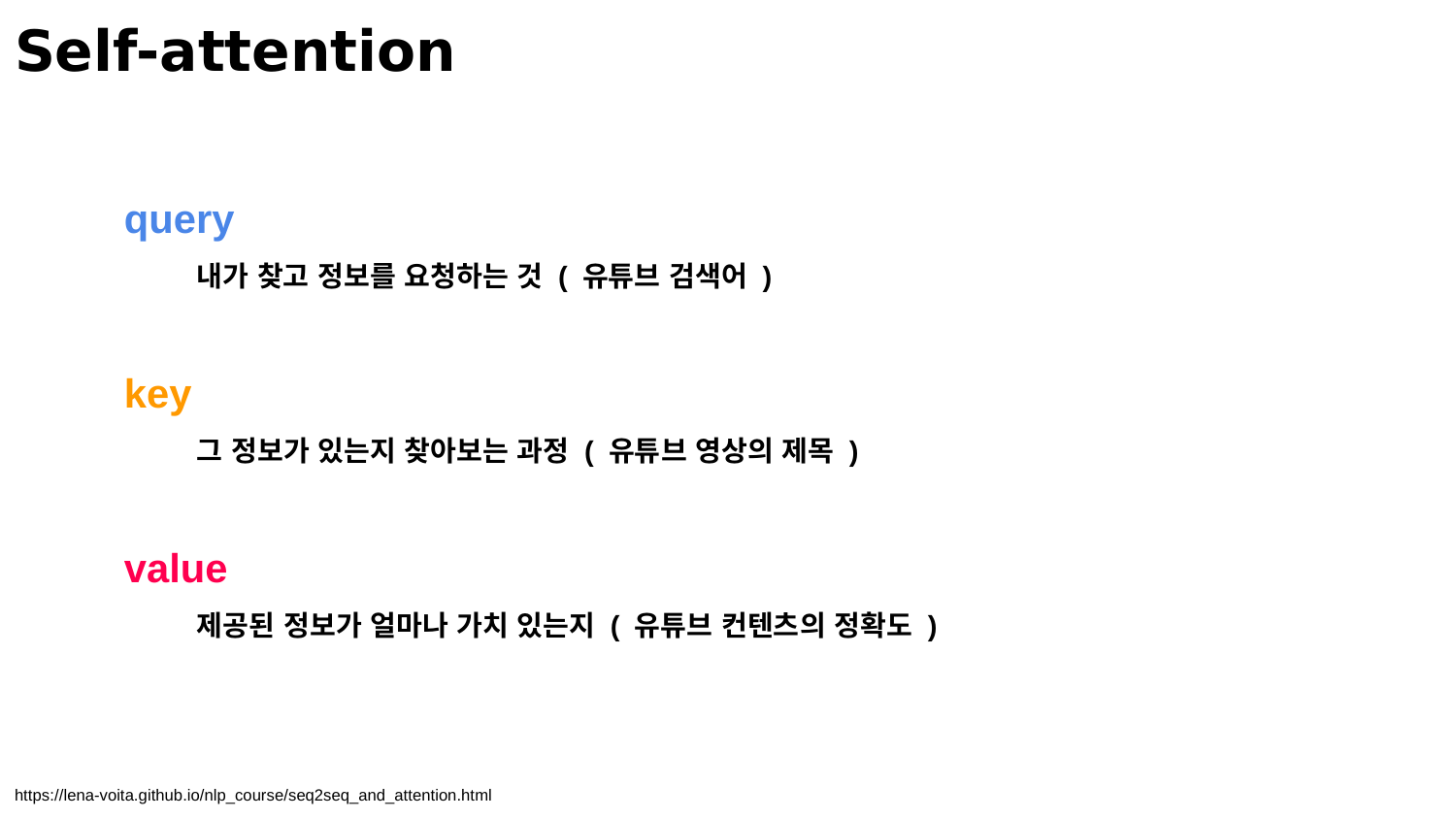

# Self-attention
query
내가 찾고 정보를 요청하는 것 ( 유튜브 검색어 )

key
그 정보가 있는지 찾아보는 과정 ( 유튜브 영상의 제목 )

value
제공된 정보가 얼마나 가치 있는지 ( 유튜브 컨텐츠의 정확도 )
https://lena-voita.github.io/nlp_course/seq2seq_and_attention.html